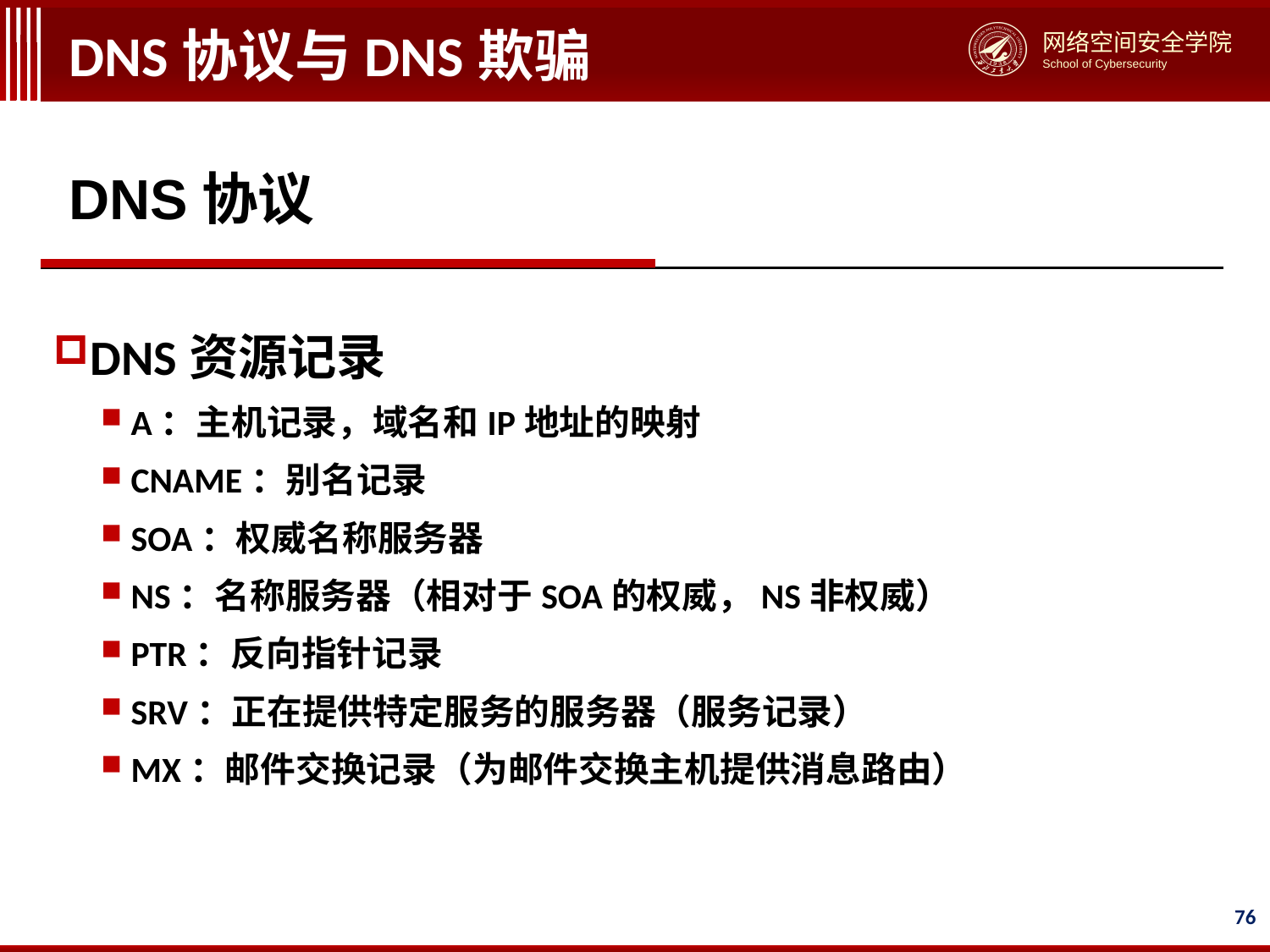

# DNS协议与DNS欺骗
DNS协议
DNS资源记录
A：主机记录，域名和IP地址的映射
CNAME：别名记录
SOA：权威名称服务器
NS：名称服务器（相对于SOA的权威，NS非权威）
PTR：反向指针记录
SRV：正在提供特定服务的服务器（服务记录）
MX：邮件交换记录（为邮件交换主机提供消息路由）